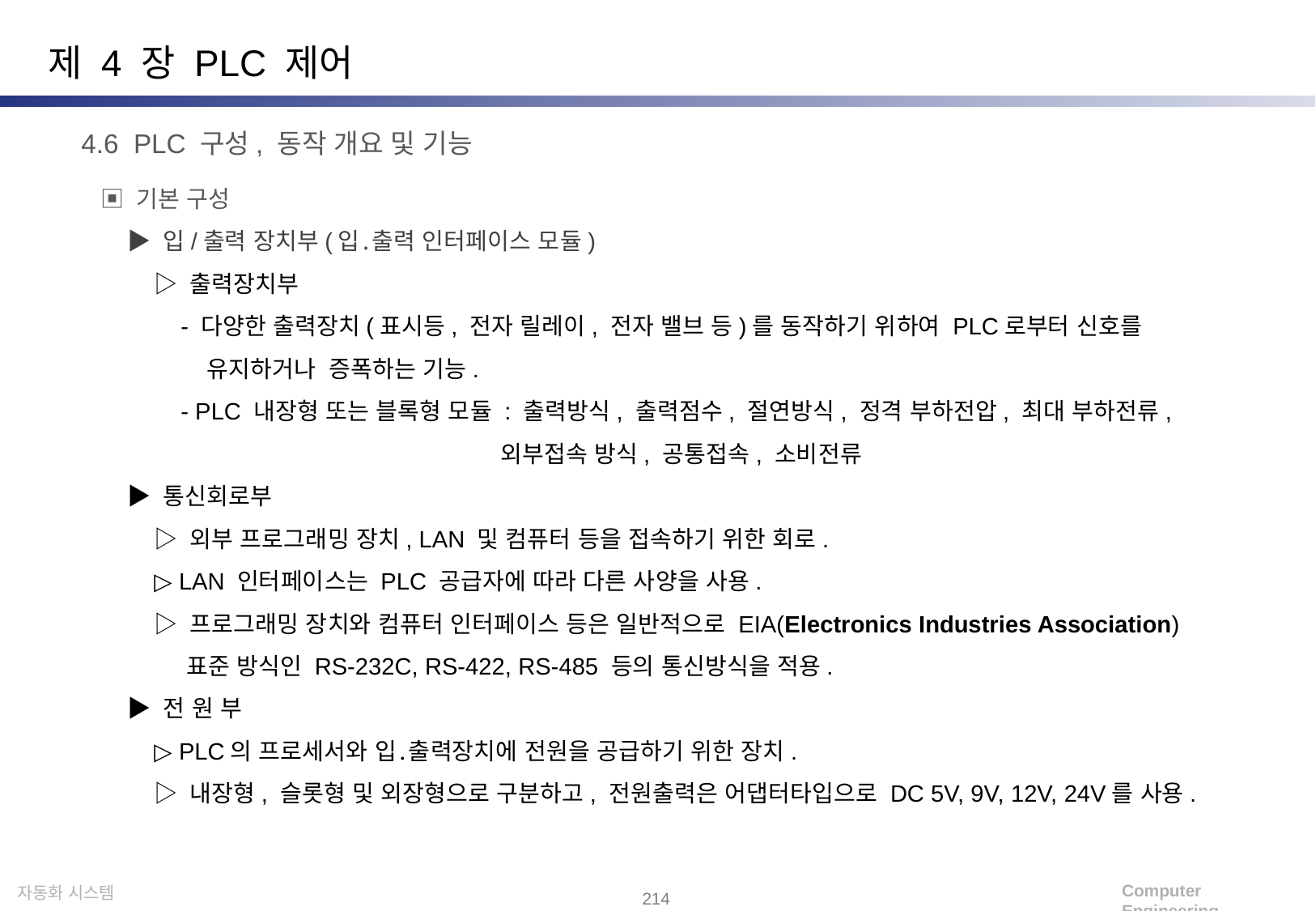

제 4 장 PLC 제어
4.6  PLC 구성, 동작 개요 및 기능
▣ 기본 구성
    ▶ 입/출력 장치부(입․출력 인터페이스 모듈)
        ▷ 출력장치부
            - 다양한 출력장치(표시등, 전자 릴레이, 전자 밸브 등)를 동작하기 위하여 PLC로부터 신호를
               유지하거나  증폭하는 기능.
            - PLC 내장형 또는 블록형 모듈 : 출력방식, 출력점수, 절연방식, 정격 부하전압, 최대 부하전류,
                                                           외부접속 방식, 공통접속, 소비전류
    ▶ 통신회로부
        ▷ 외부 프로그래밍 장치, LAN 및 컴퓨터 등을 접속하기 위한 회로.
        ▷ LAN 인터페이스는 PLC 공급자에 따라 다른 사양을 사용.
        ▷ 프로그래밍 장치와 컴퓨터 인터페이스 등은 일반적으로 EIA(Electronics Industries Association)
            표준 방식인 RS-232C, RS-422, RS-485 등의 통신방식을 적용.
    ▶ 전 원 부
        ▷ PLC의 프로세서와 입․출력장치에 전원을 공급하기 위한 장치.
        ▷ 내장형, 슬롯형 및 외장형으로 구분하고, 전원출력은 어댑터타입으로 DC 5V, 9V, 12V, 24V를 사용.